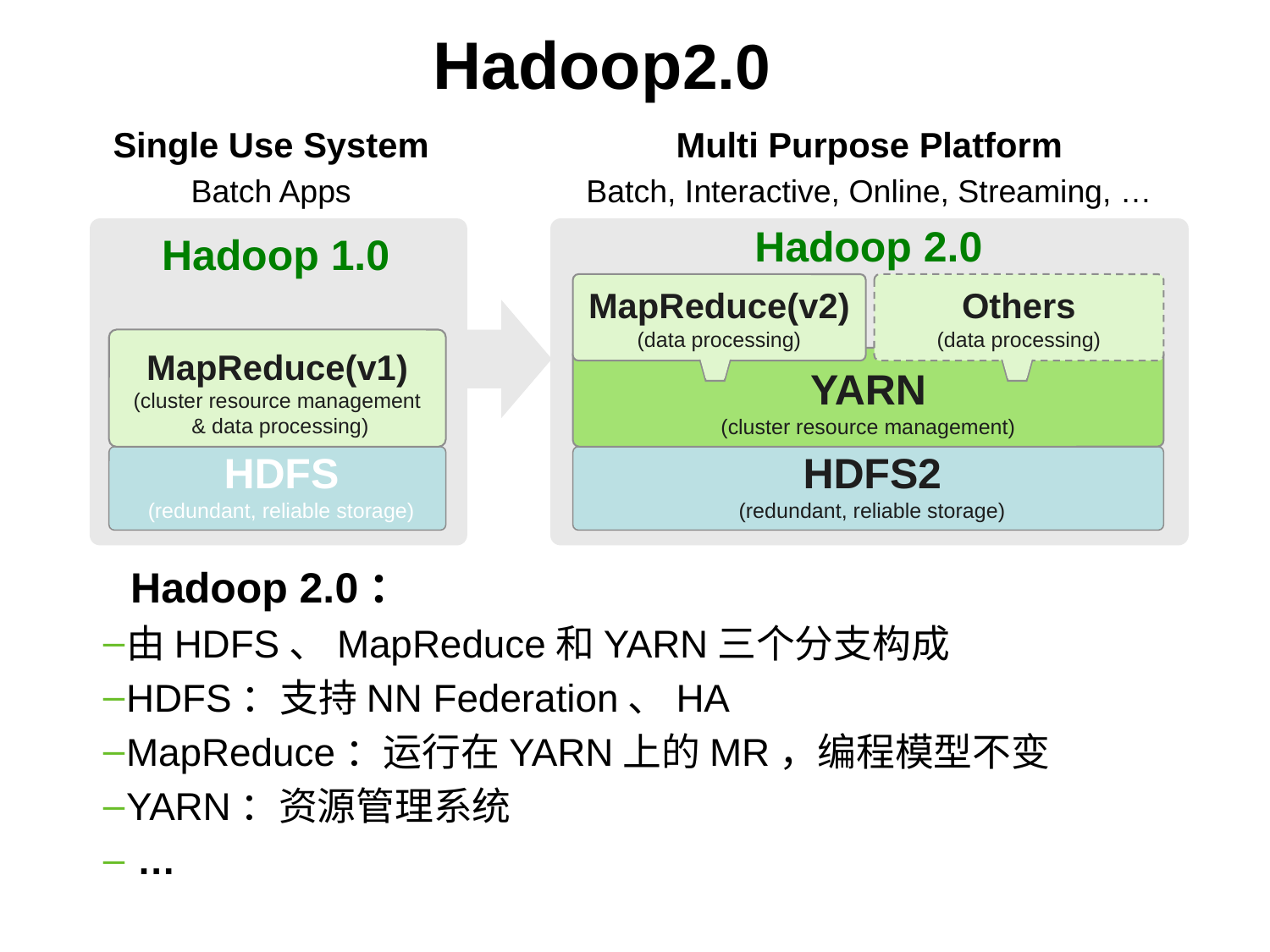

Hadoop2.0

Single Use System
Batch Apps
Multi Purpose Platform
Batch, Interactive, Online, Streaming, …
Hadoop 2.0

Hadoop 1.0
MapReduce(v2)
(data processing)
Others
(data processing)

MapReduce(v1)
(cluster resource management
 & data processing)
YARN
(cluster resource management)

HDFS
(redundant, reliable storage)
HDFS2
(redundant, reliable storage)
       Hadoop 2.0：
由HDFS、MapReduce和YARN三个分支构成
HDFS：支持NN Federation、HA
MapReduce：运行在YARN上的MR，编程模型不变
YARN：资源管理系统
 …